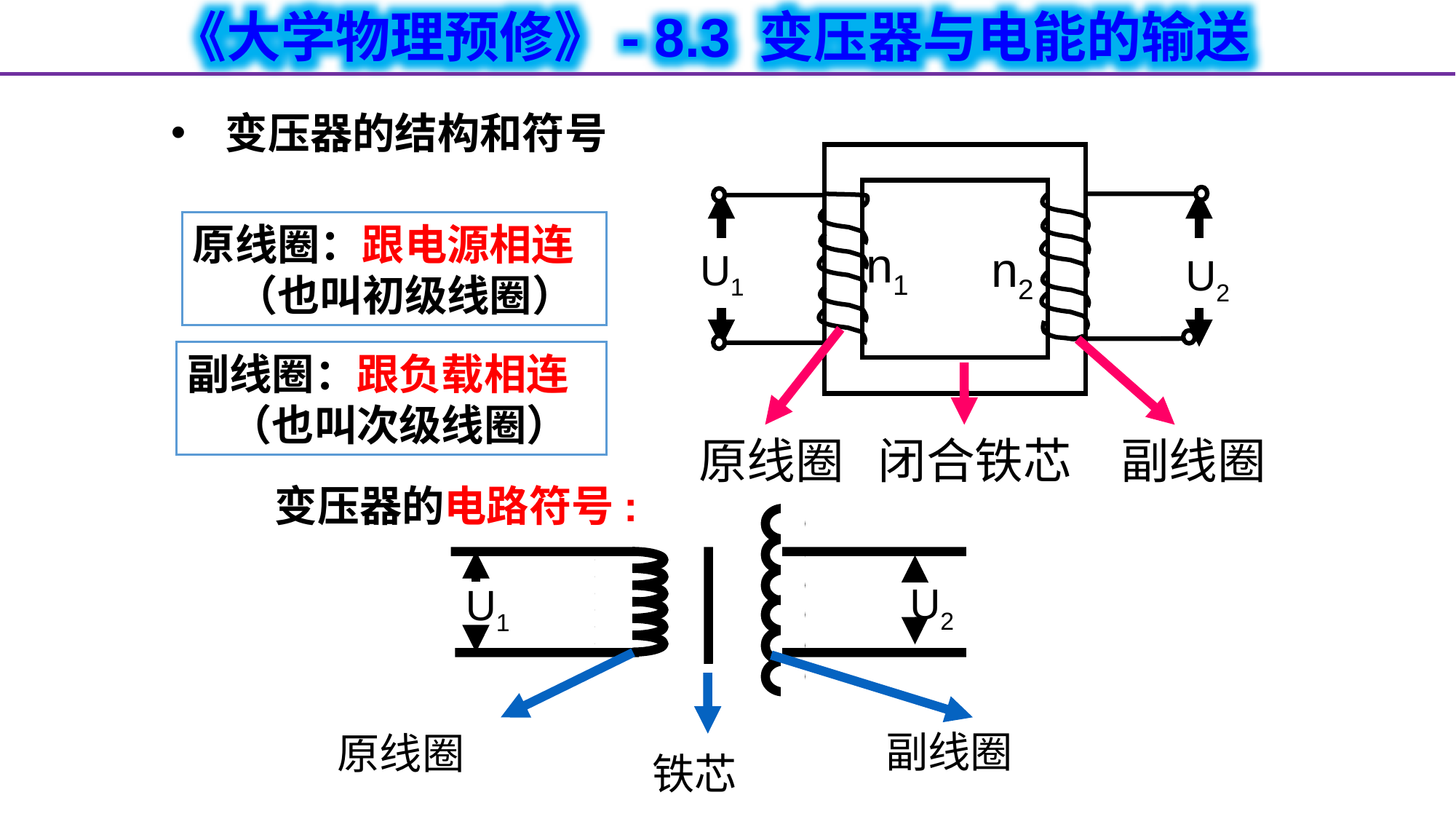

变压器的结构和符号

U1

U2
n1
n2

原线圈
闭合铁芯
副线圈
原线圈：跟电源相连
　（也叫初级线圈）
副线圈：跟负载相连
　（也叫次级线圈）
变压器的电路符号:

U1

U2

副线圈
原线圈
铁芯